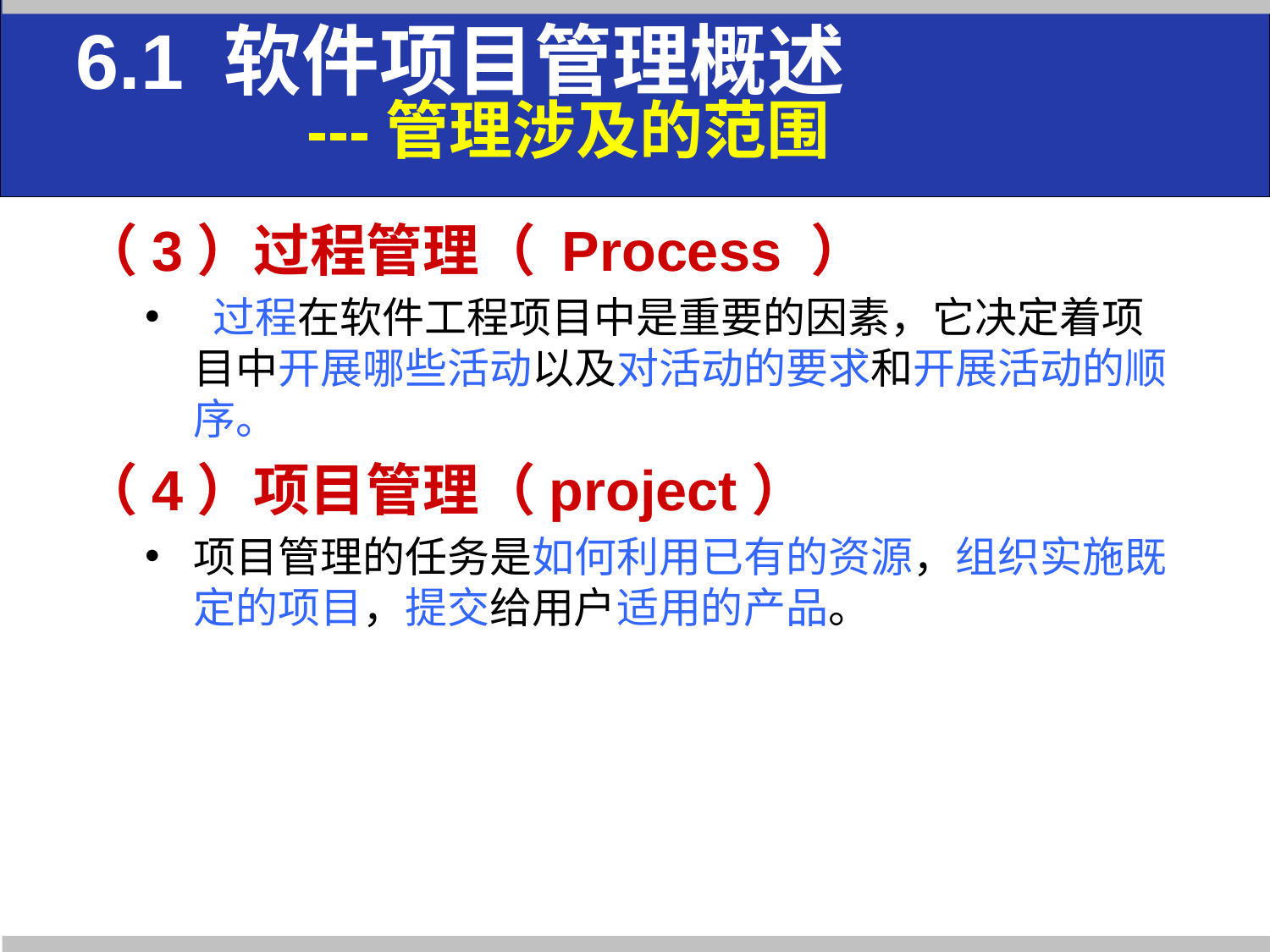

6.1 软件项目管理概述
               ---管理涉及的范围
（3）过程管理（ Process ）
 过程在软件工程项目中是重要的因素，它决定着项目中开展哪些活动以及对活动的要求和开展活动的顺序。
（4）项目管理（project）
项目管理的任务是如何利用已有的资源，组织实施既定的项目，提交给用户适用的产品。
724